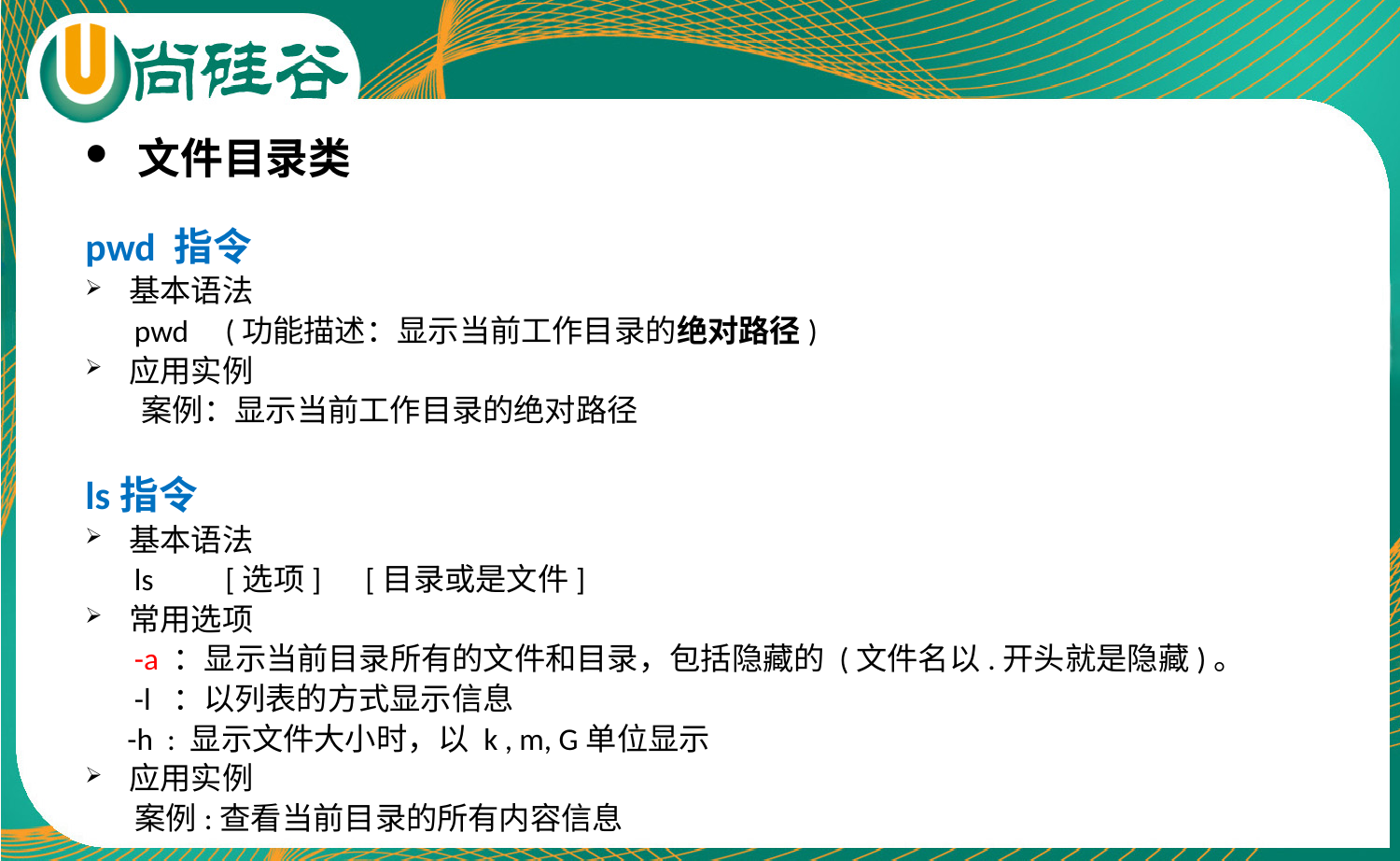

文件目录类
pwd 指令
基本语法
       pwd	(功能描述：显示当前工作目录的绝对路径)
应用实例
       案例：显示当前工作目录的绝对路径

ls指令
基本语法
       ls 	[选项] 	[目录或是文件]
常用选项
       -a ：显示当前目录所有的文件和目录，包括隐藏的 (文件名以.开头就是隐藏)。
       -l  ：以列表的方式显示信息
      -h  : 显示文件大小时，以 k , m, G单位显示
应用实例
      案例:查看当前目录的所有内容信息